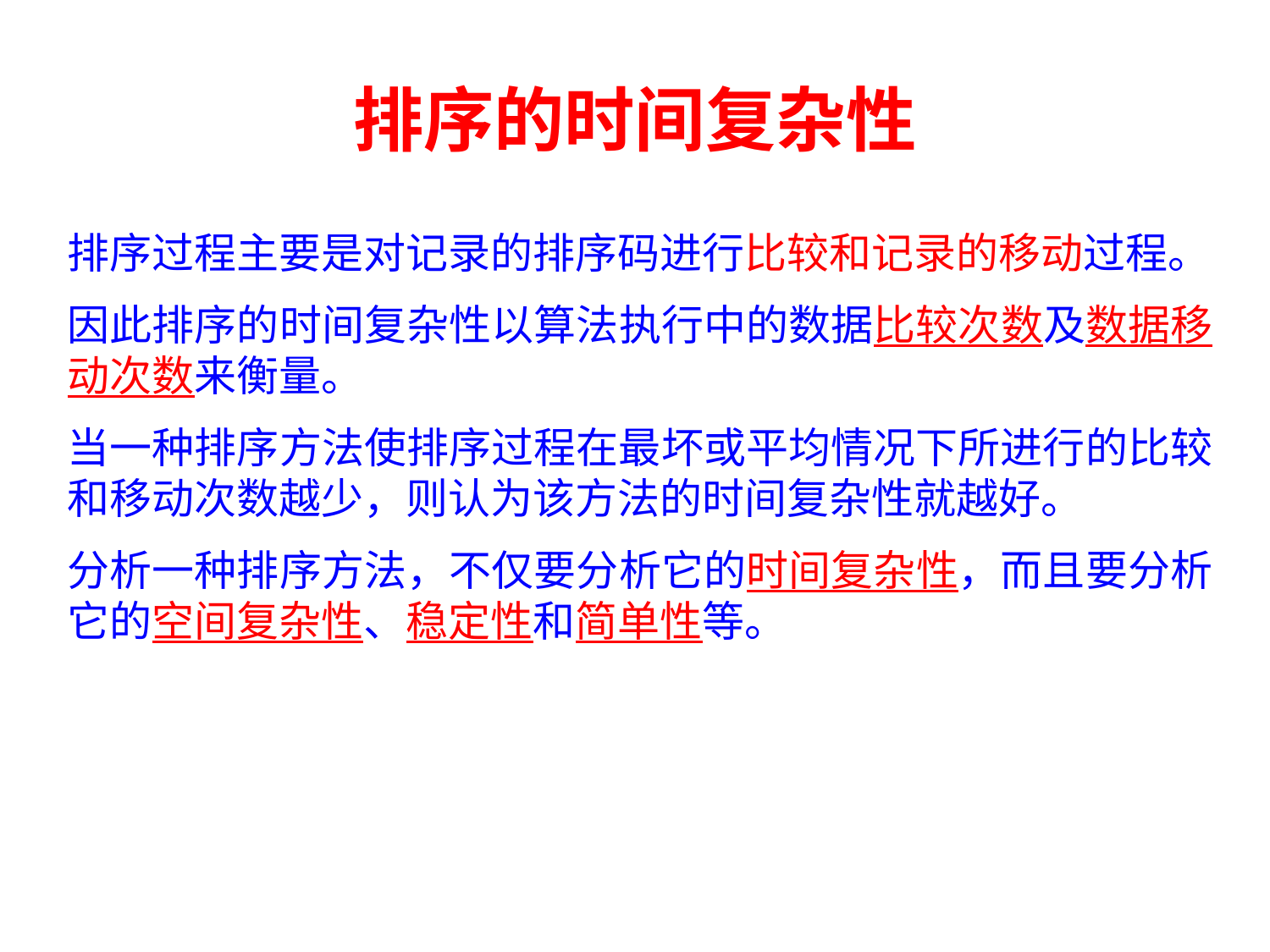

# 排序的时间复杂性
排序过程主要是对记录的排序码进行比较和记录的移动过程。
因此排序的时间复杂性以算法执行中的数据比较次数及数据移动次数来衡量。
当一种排序方法使排序过程在最坏或平均情况下所进行的比较和移动次数越少，则认为该方法的时间复杂性就越好。
分析一种排序方法，不仅要分析它的时间复杂性，而且要分析它的空间复杂性、稳定性和简单性等。